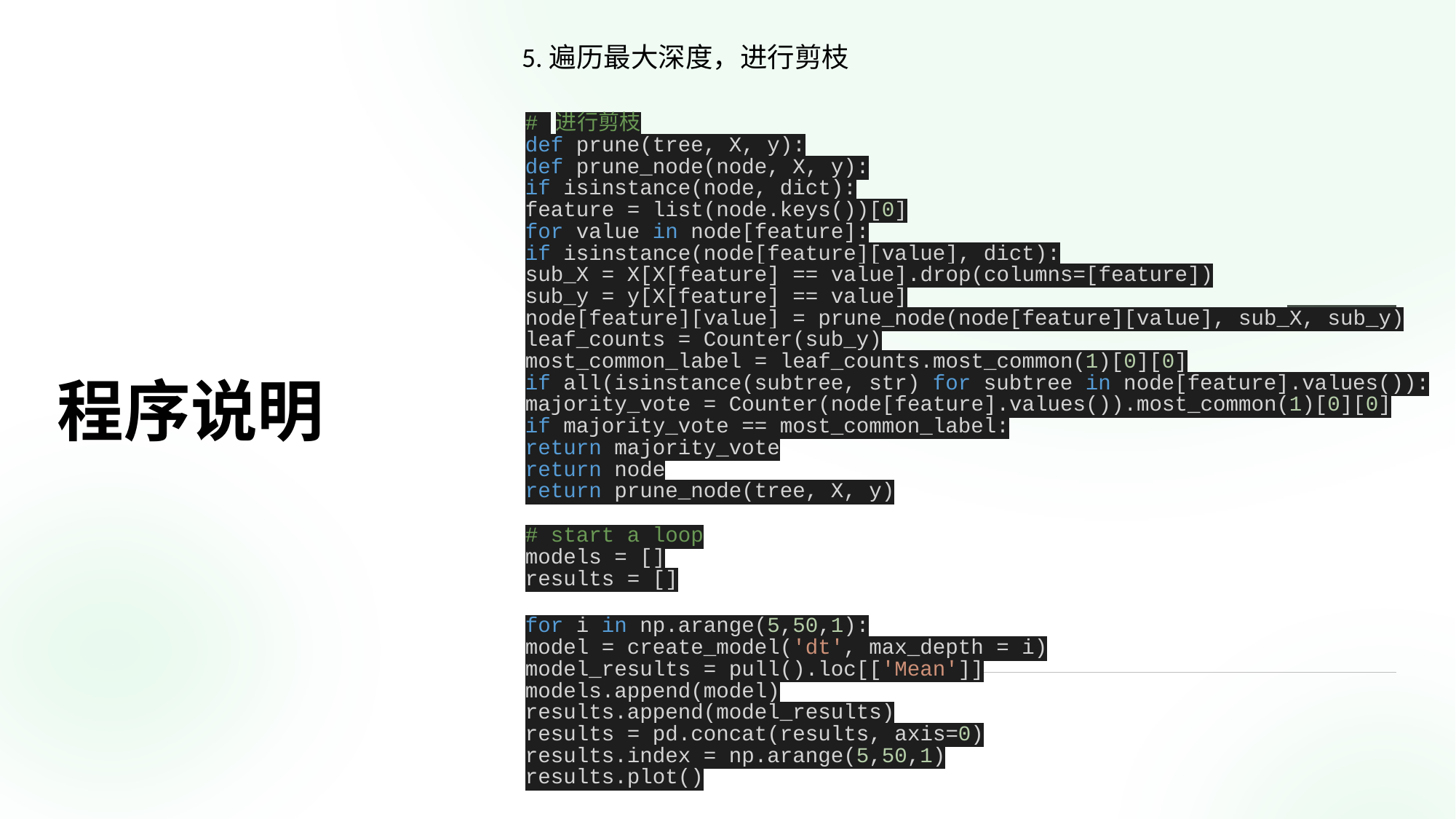

5.遍历最大深度，进行剪枝
# 进行剪枝
def prune(tree, X, y):
def prune_node(node, X, y):
if isinstance(node, dict):
feature = list(node.keys())[0]
for value in node[feature]:
if isinstance(node[feature][value], dict):
sub_X = X[X[feature] == value].drop(columns=[feature])
sub_y = y[X[feature] == value]
node[feature][value] = prune_node(node[feature][value], sub_X, sub_y)
leaf_counts = Counter(sub_y)
most_common_label = leaf_counts.most_common(1)[0][0]
if all(isinstance(subtree, str) for subtree in node[feature].values()):
majority_vote = Counter(node[feature].values()).most_common(1)[0][0]
if majority_vote == most_common_label:
return majority_vote
return node
return prune_node(tree, X, y)
程序说明
# start a loop
models = []
results = []

for i in np.arange(5,50,1):
model = create_model('dt', max_depth = i)
model_results = pull().loc[['Mean']]
models.append(model)
results.append(model_results)
results = pd.concat(results, axis=0)
results.index = np.arange(5,50,1)
results.plot()